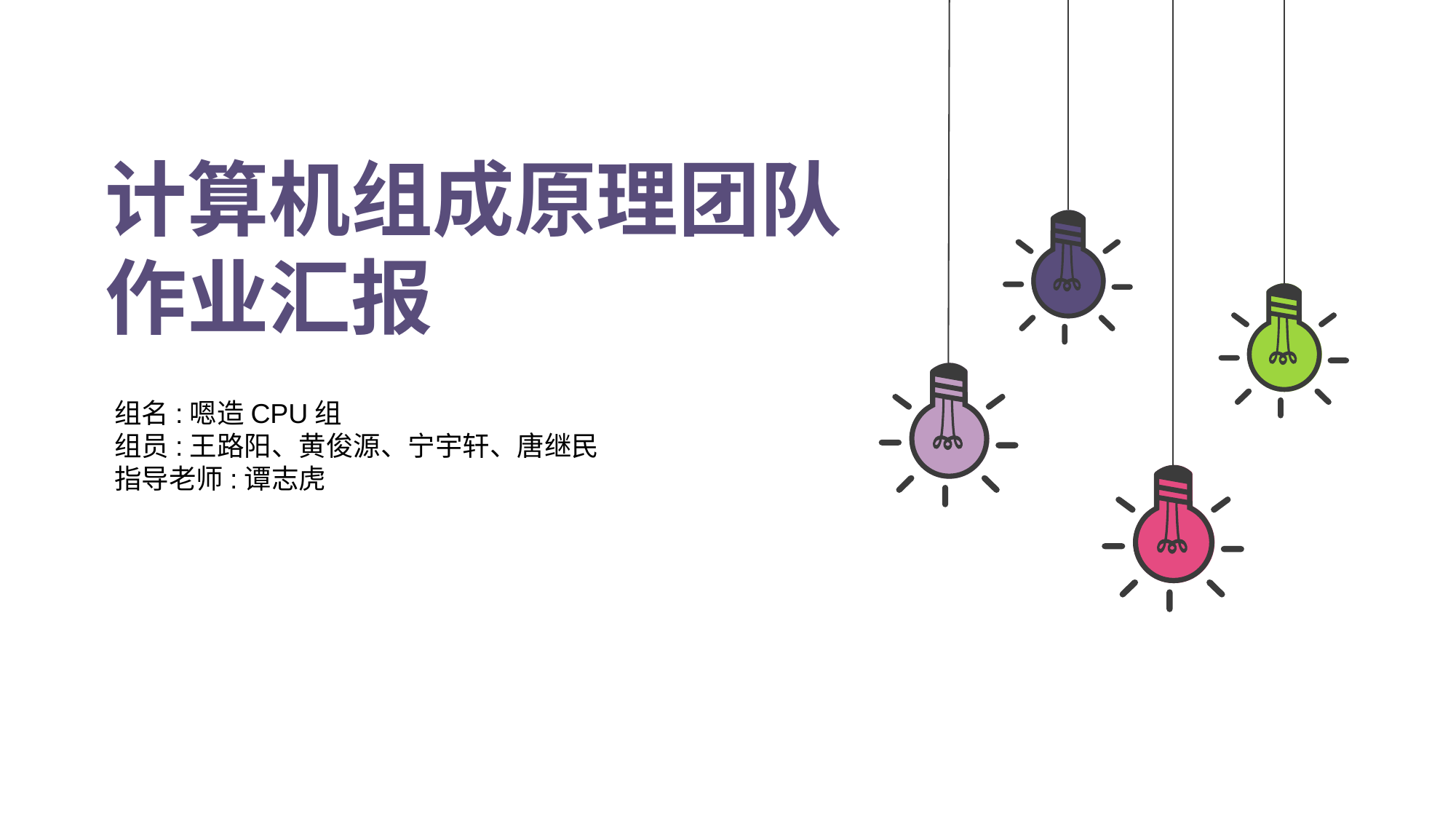

计算机组成原理团队作业汇报
组名:嗯造CPU组
组员:王路阳、黄俊源、宁宇轩、唐继民
指导老师:谭志虎